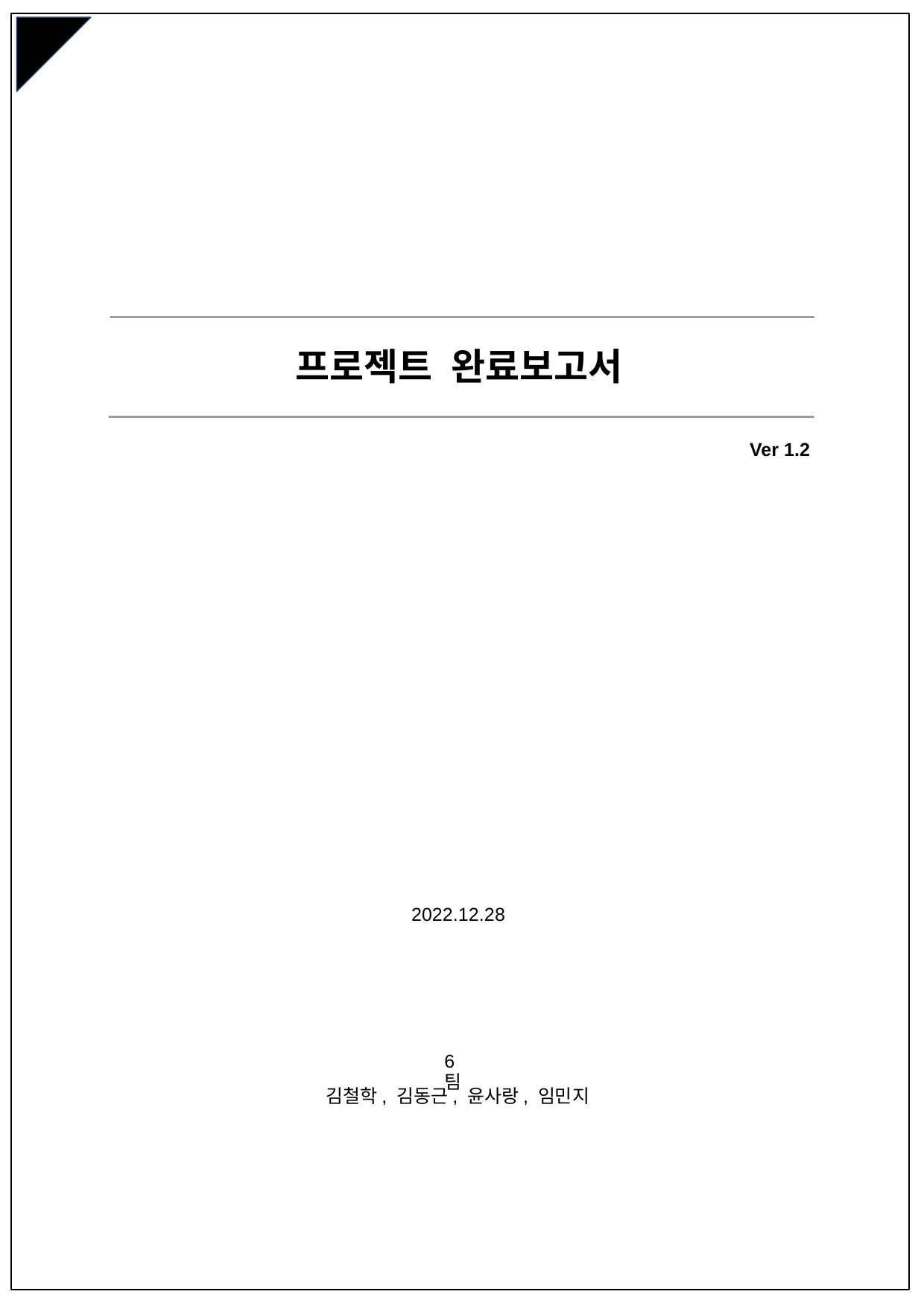

프로젝트 완료보고서

Ver 1.2
2022.12.28
6 팀
김철학, 김동근, 윤사랑, 임민지